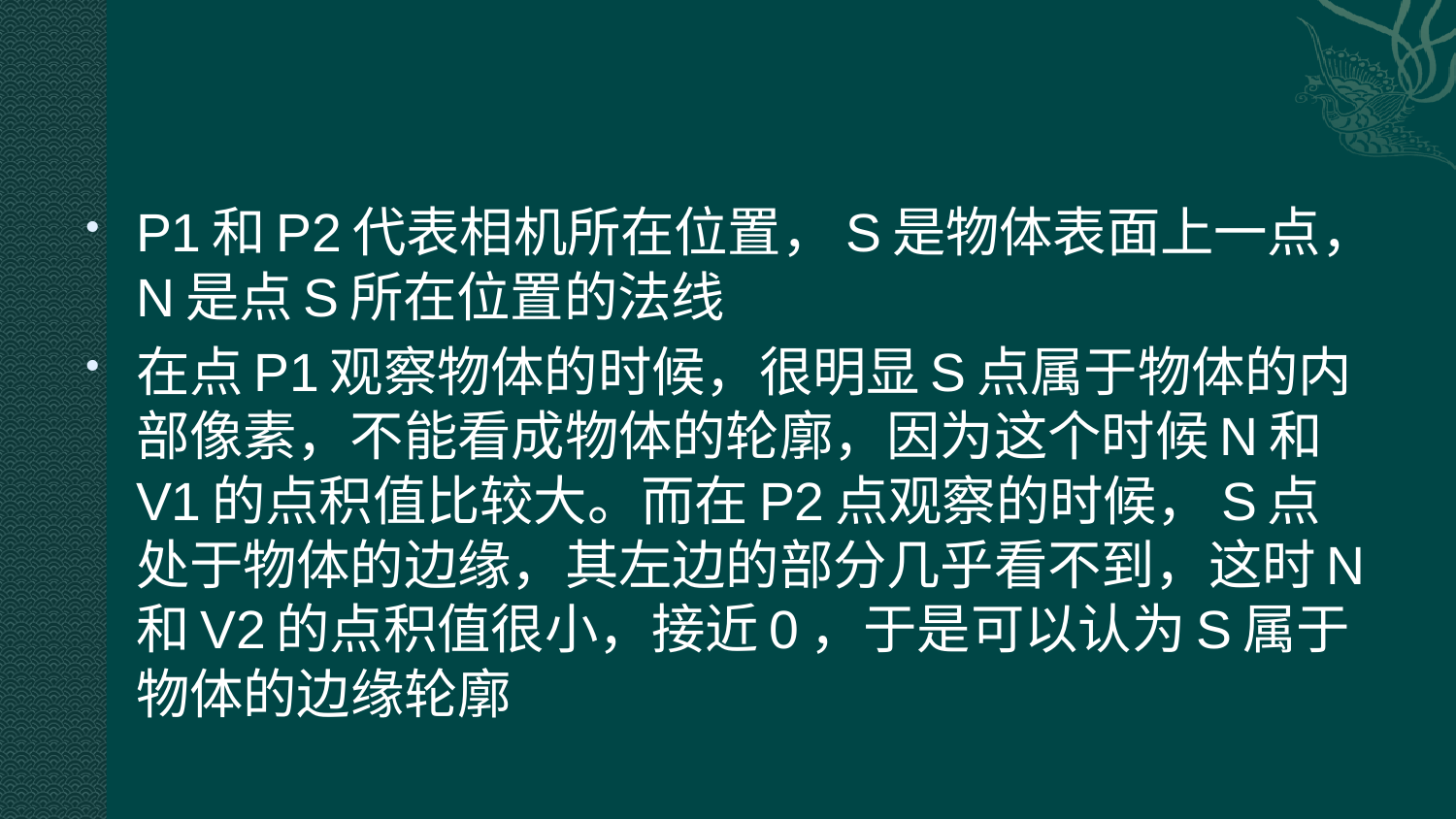

#
P1和P2代表相机所在位置，S是物体表面上一点，N是点S所在位置的法线
在点P1观察物体的时候，很明显S点属于物体的内部像素，不能看成物体的轮廓，因为这个时候N和V1的点积值比较大。而在P2点观察的时候，S点处于物体的边缘，其左边的部分几乎看不到，这时N和V2的点积值很小，接近0，于是可以认为S属于物体的边缘轮廓